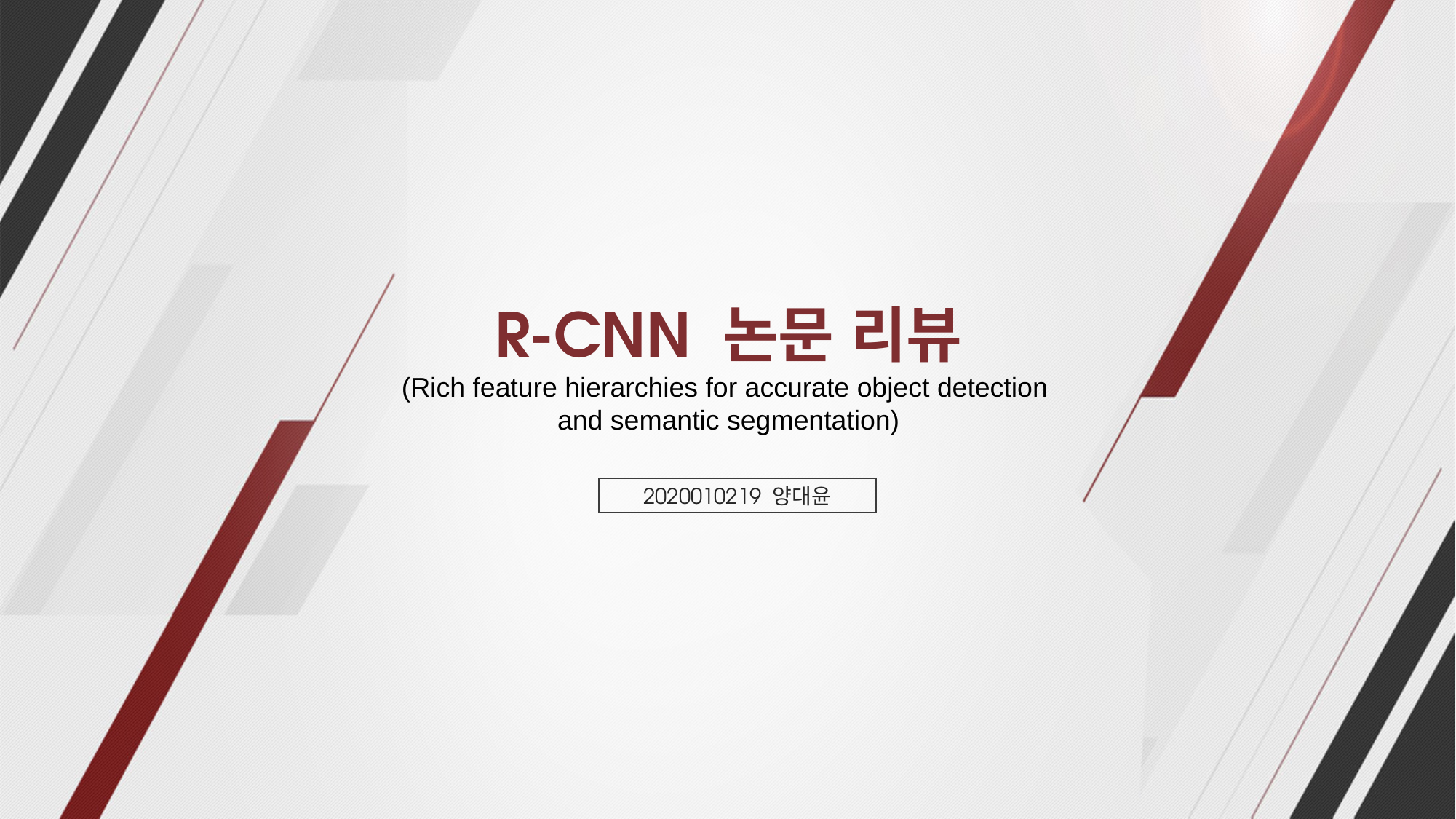

R-CNN 논문 리뷰
(Rich feature hierarchies for accurate object detection
and semantic segmentation)
2020010219 양대윤